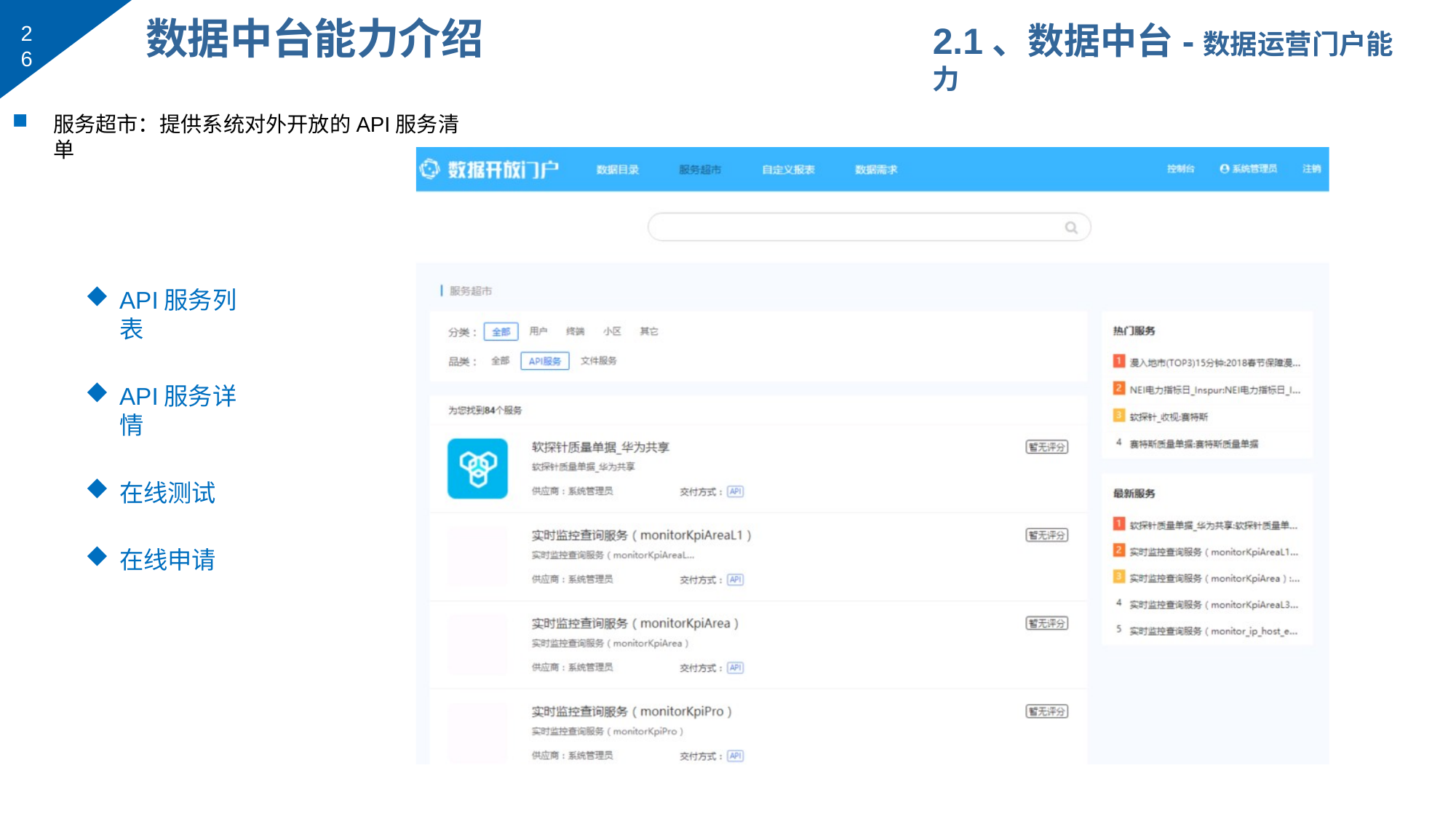

# 数据中台能力介绍
2.1、数据中台-数据运营门户能力
26
服务超市：提供系统对外开放的API服务清单

API服务列表

API服务详情

在线测试

在线申请